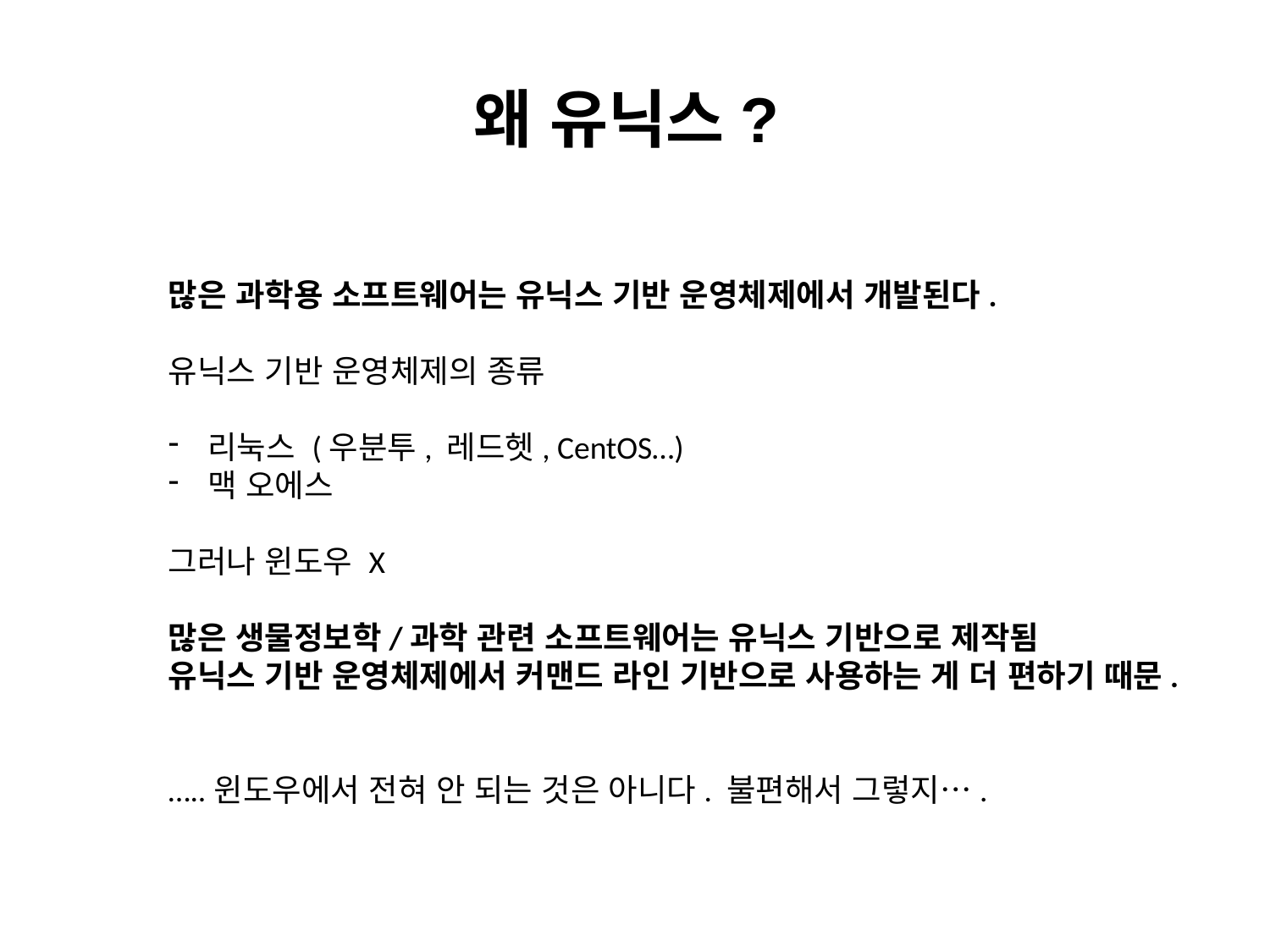

# 왜 유닉스?
많은 과학용 소프트웨어는 유닉스 기반 운영체제에서 개발된다.

유닉스 기반 운영체제의 종류

리눅스 (우분투, 레드헷, CentOS…)
맥 오에스

그러나 윈도우 X

많은 생물정보학/과학 관련 소프트웨어는 유닉스 기반으로 제작됨
유닉스 기반 운영체제에서 커맨드 라인 기반으로 사용하는 게 더 편하기 때문.

…..윈도우에서 전혀 안 되는 것은 아니다. 불편해서 그렇지….